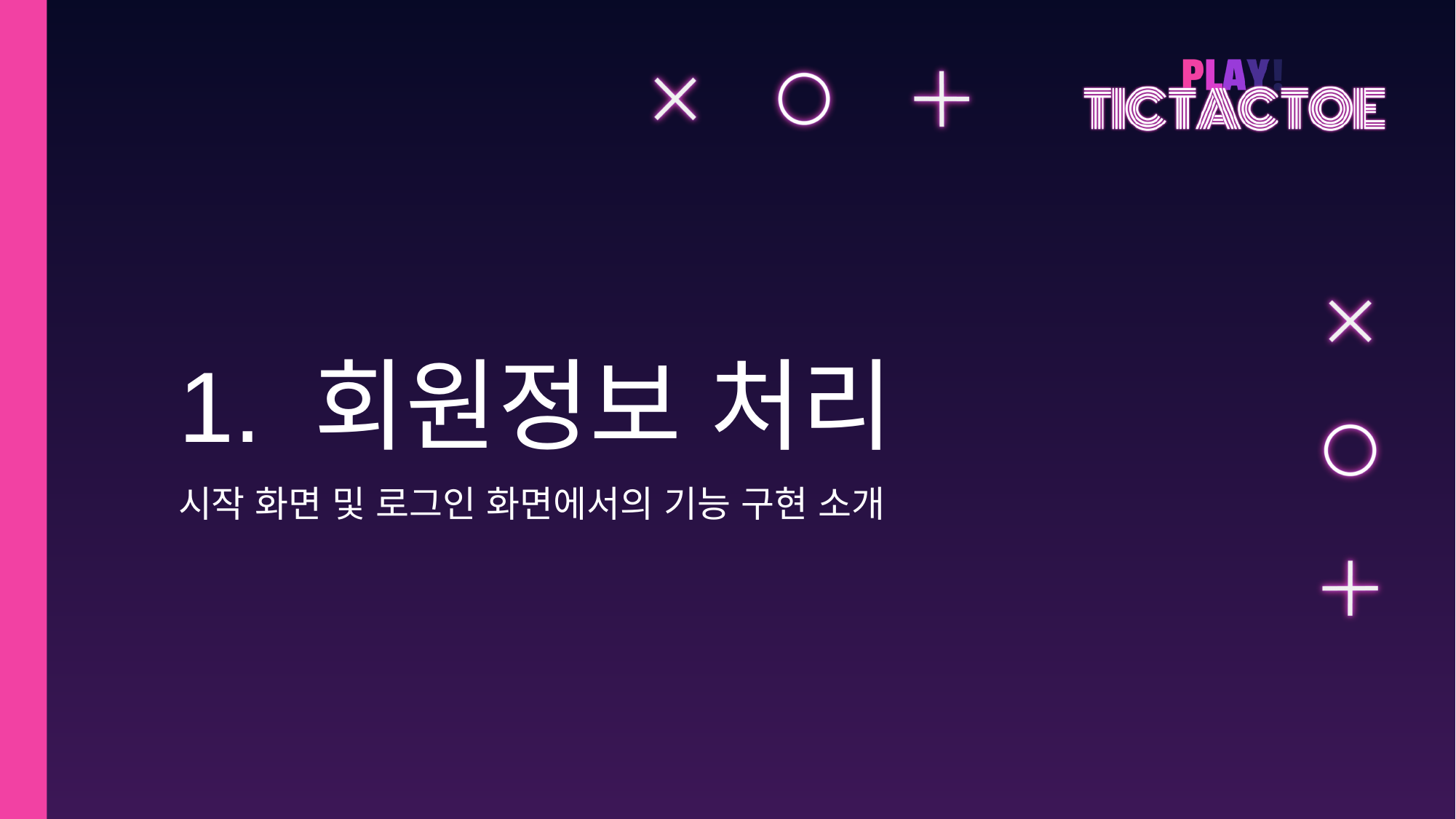

# 1. 회원정보 처리
시작 화면 및 로그인 화면에서의 기능 구현 소개